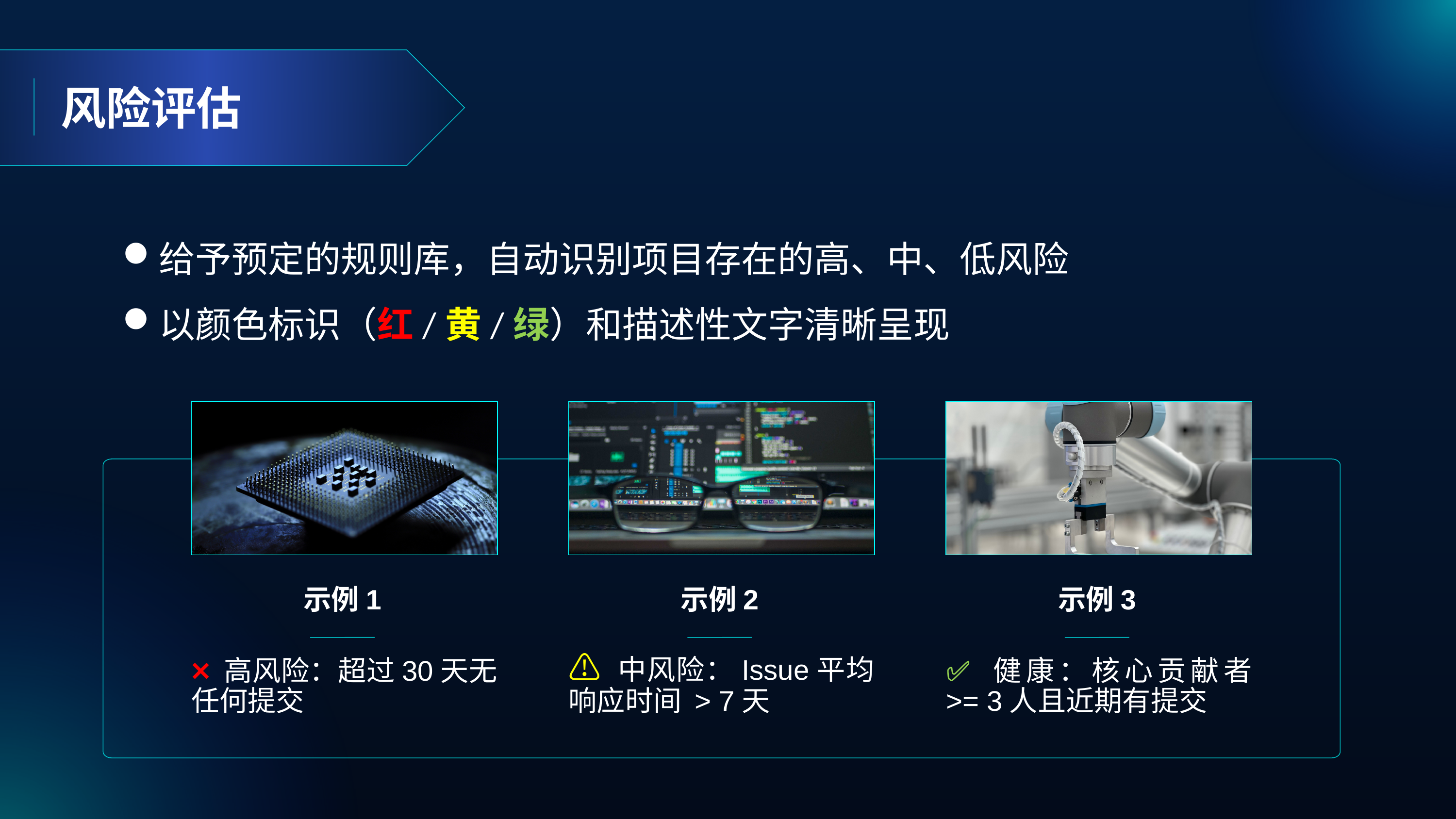

风险评估

给予预定的规则库，自动识别项目存在的高、中、低风险
以颜色标识（红/黄/绿）和描述性文字清晰呈现

示例1
示例2
示例3

❌ 高风险：超过30天无任何提交
⚠ 中风险：Issue平均响应时间 > 7天
✅ 健康：核心贡献者 >= 3人且近期有提交